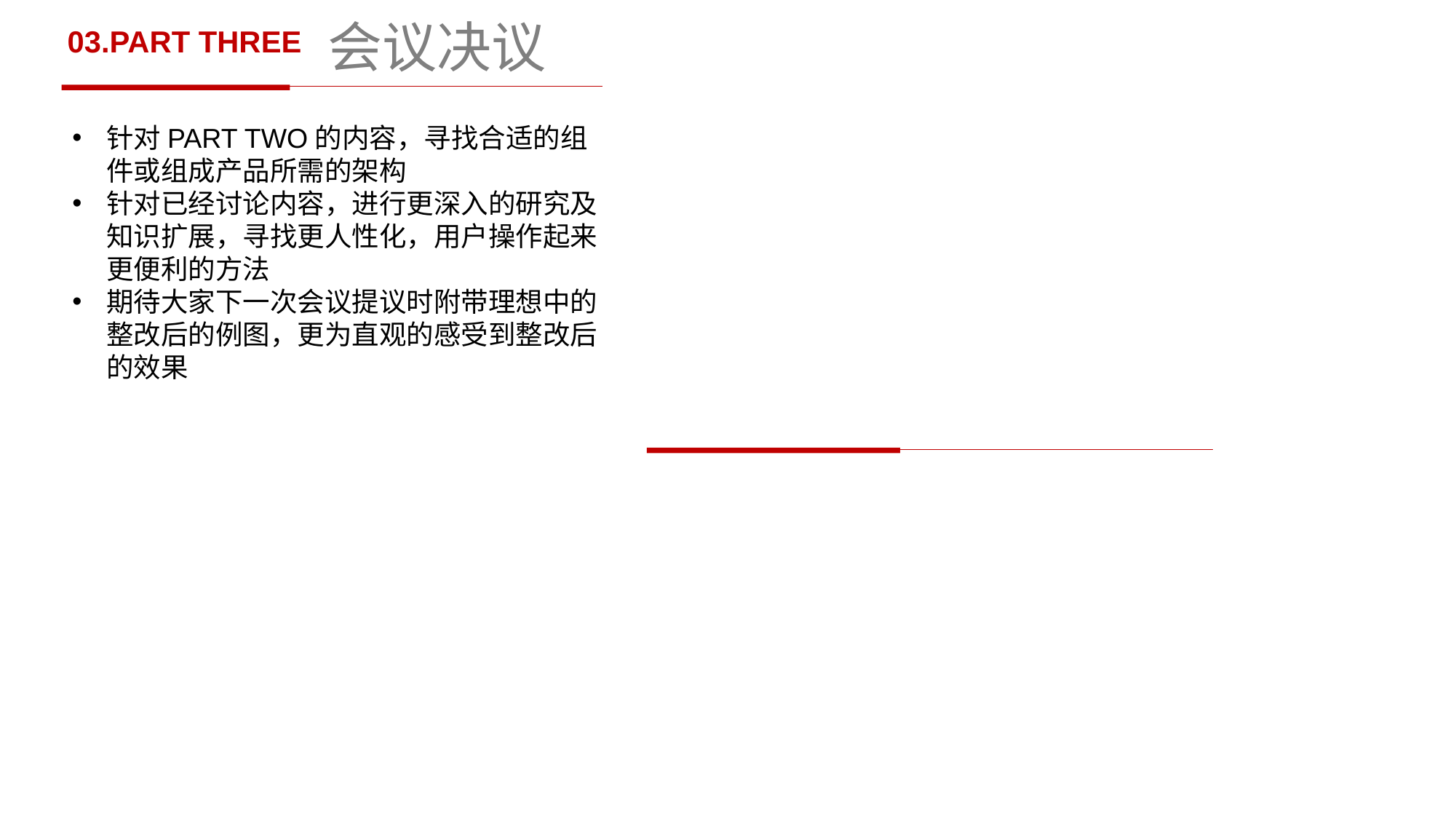

# 会议决议
03.PART THREE

针对PART TWO的内容，寻找合适的组件或组成产品所需的架构
针对已经讨论内容，进行更深入的研究及知识扩展，寻找更人性化，用户操作起来更便利的方法
期待大家下一次会议提议时附带理想中的整改后的例图，更为直观的感受到整改后的效果